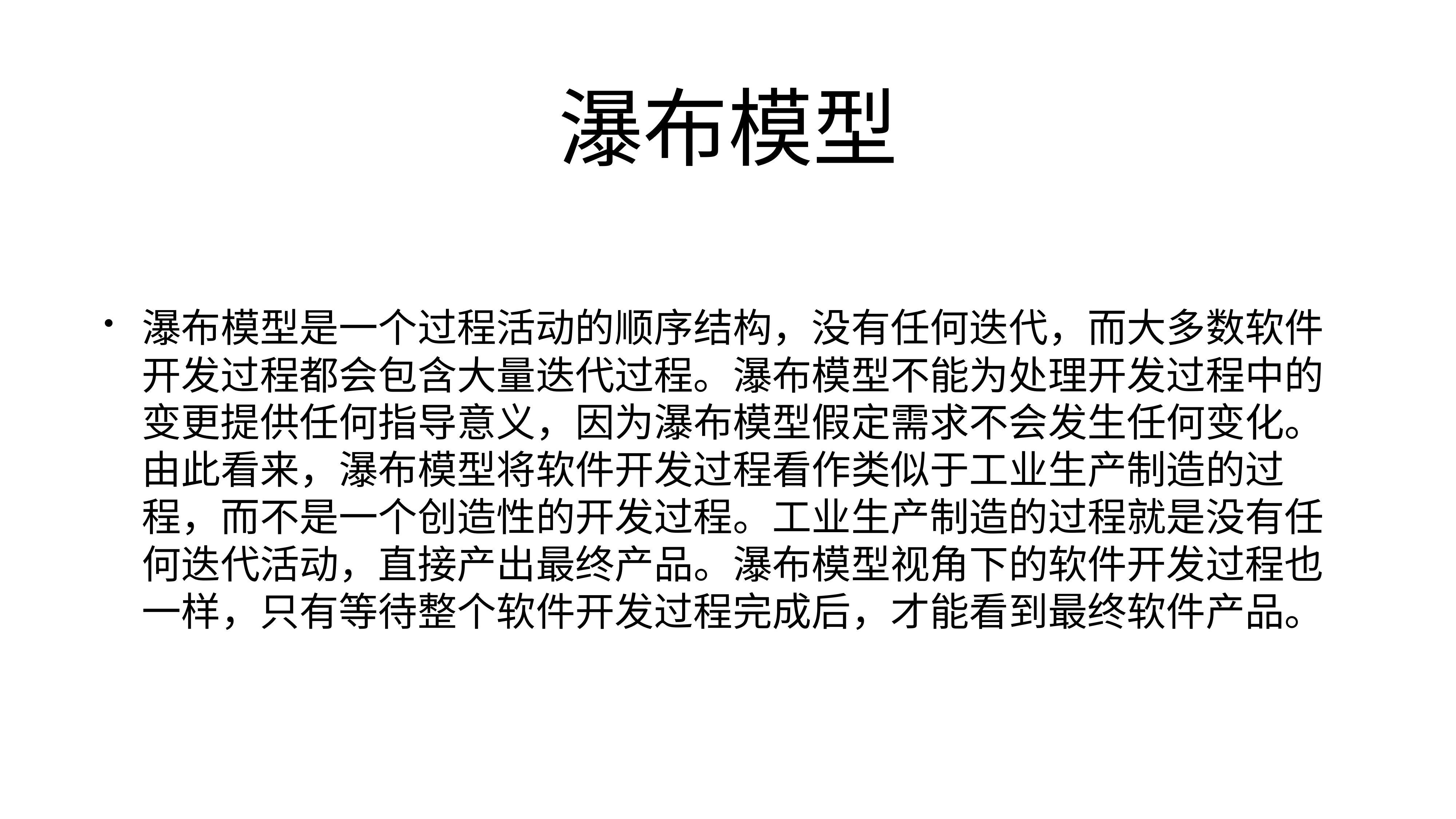

# 瀑布模型
瀑布模型是一个过程活动的顺序结构，没有任何迭代，而大多数软件开发过程都会包含大量迭代过程。瀑布模型不能为处理开发过程中的变更提供任何指导意义，因为瀑布模型假定需求不会发生任何变化。由此看来，瀑布模型将软件开发过程看作类似于工业生产制造的过程，而不是一个创造性的开发过程。工业生产制造的过程就是没有任何迭代活动，直接产出最终产品。瀑布模型视角下的软件开发过程也一样，只有等待整个软件开发过程完成后，才能看到最终软件产品。